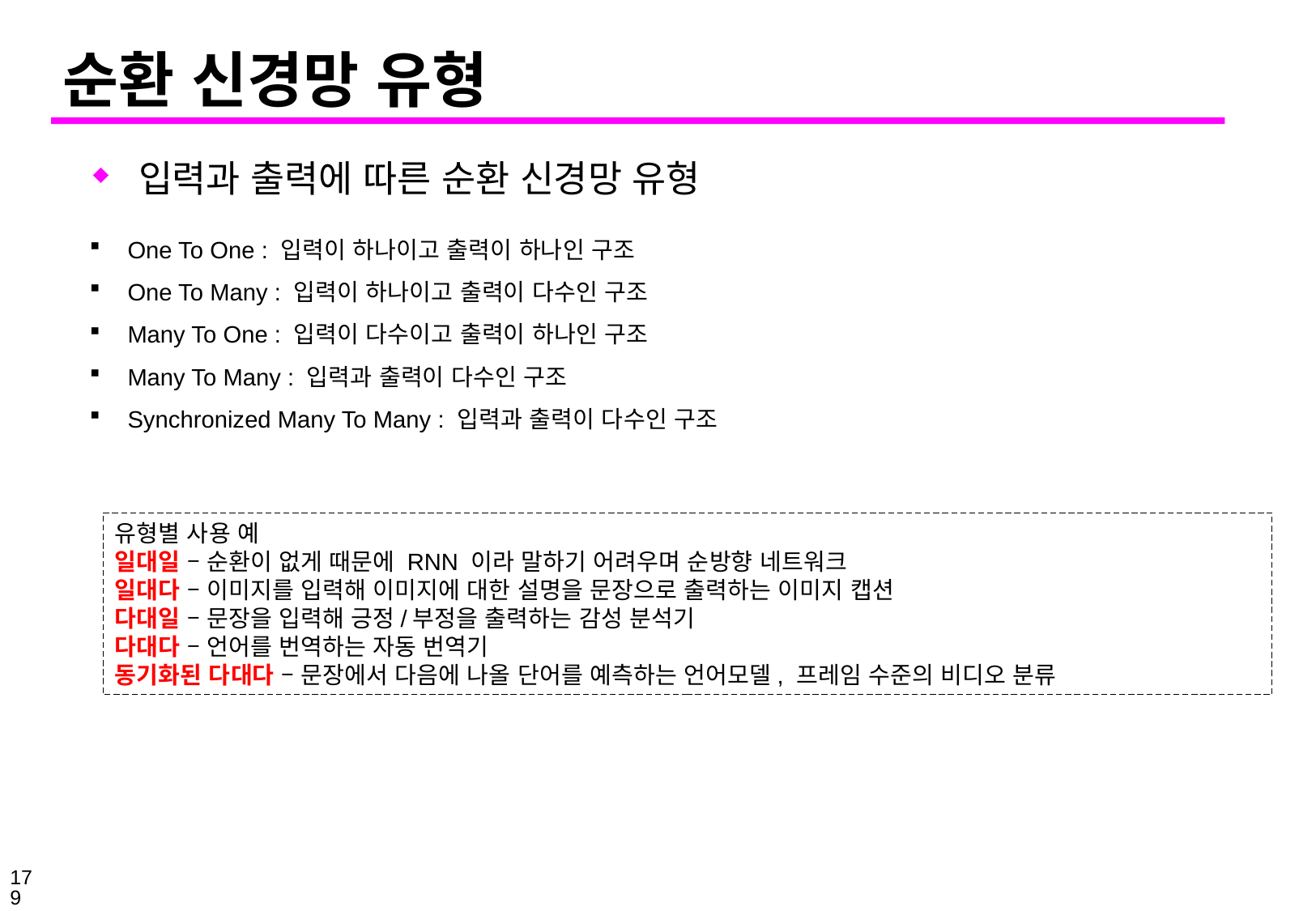

# 순환 신경망 유형
입력과 출력에 따른 순환 신경망 유형
One To One : 입력이 하나이고 출력이 하나인 구조
One To Many : 입력이 하나이고 출력이 다수인 구조
Many To One : 입력이 다수이고 출력이 하나인 구조
Many To Many : 입력과 출력이 다수인 구조
Synchronized Many To Many : 입력과 출력이 다수인 구조
유형별 사용 예
일대일 – 순환이 없게 때문에 RNN 이라 말하기 어려우며 순방향 네트워크
일대다 – 이미지를 입력해 이미지에 대한 설명을 문장으로 출력하는 이미지 캡션
다대일 – 문장을 입력해 긍정/부정을 출력하는 감성 분석기
다대다 – 언어를 번역하는 자동 번역기
동기화된 다대다 – 문장에서 다음에 나올 단어를 예측하는 언어모델, 프레임 수준의 비디오 분류
179